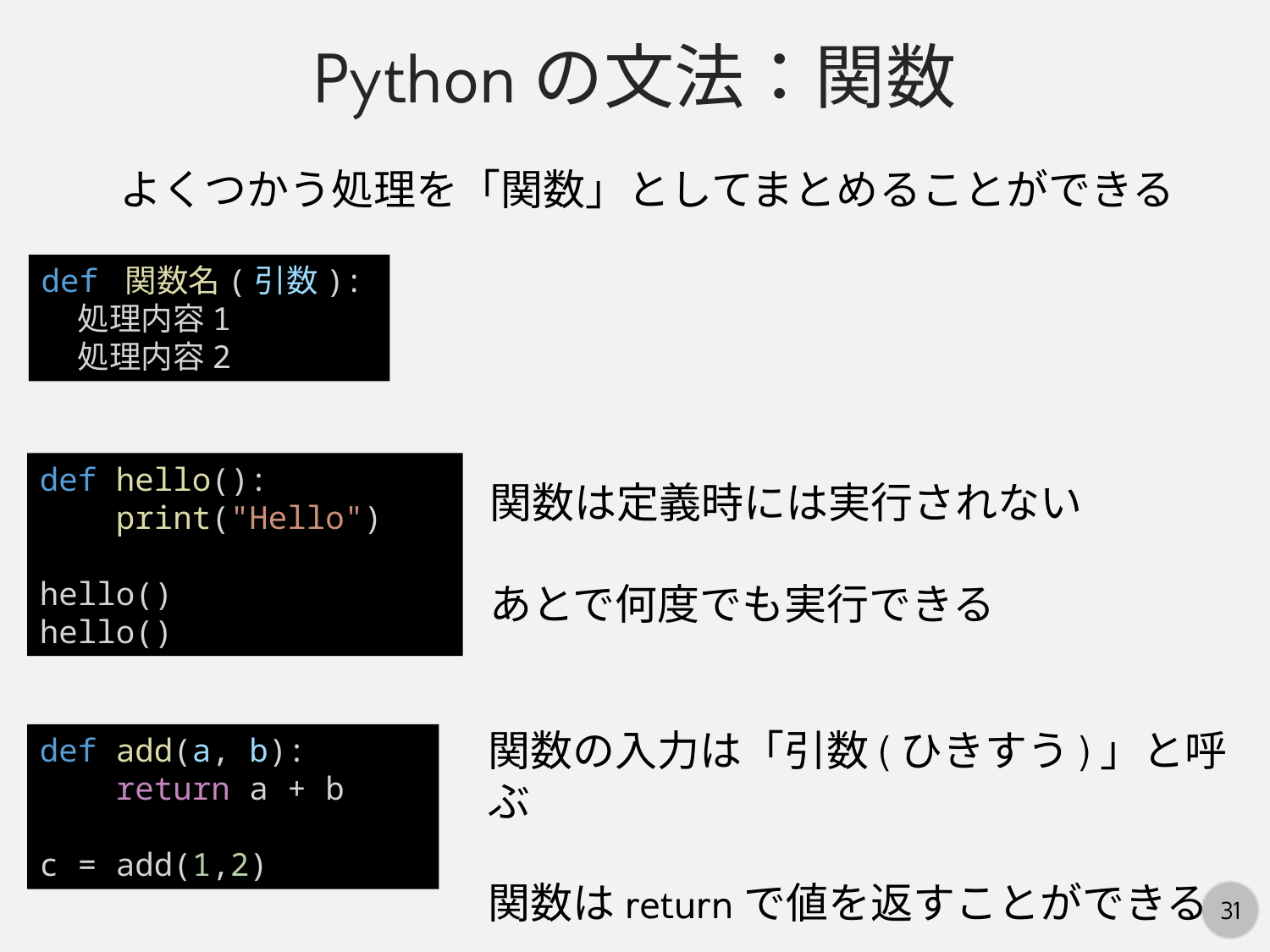

Pythonの文法：関数
よくつかう処理を「関数」としてまとめることができる
def 関数名(引数):
    処理内容1
    処理内容2
def hello():
    print("Hello")
hello()
hello()
関数は定義時には実行されない

あとで何度でも実行できる
関数の入力は「引数(ひきすう)」と呼ぶ

関数はreturnで値を返すことができる
def add(a, b):
    return a + b
c = add(1,2)